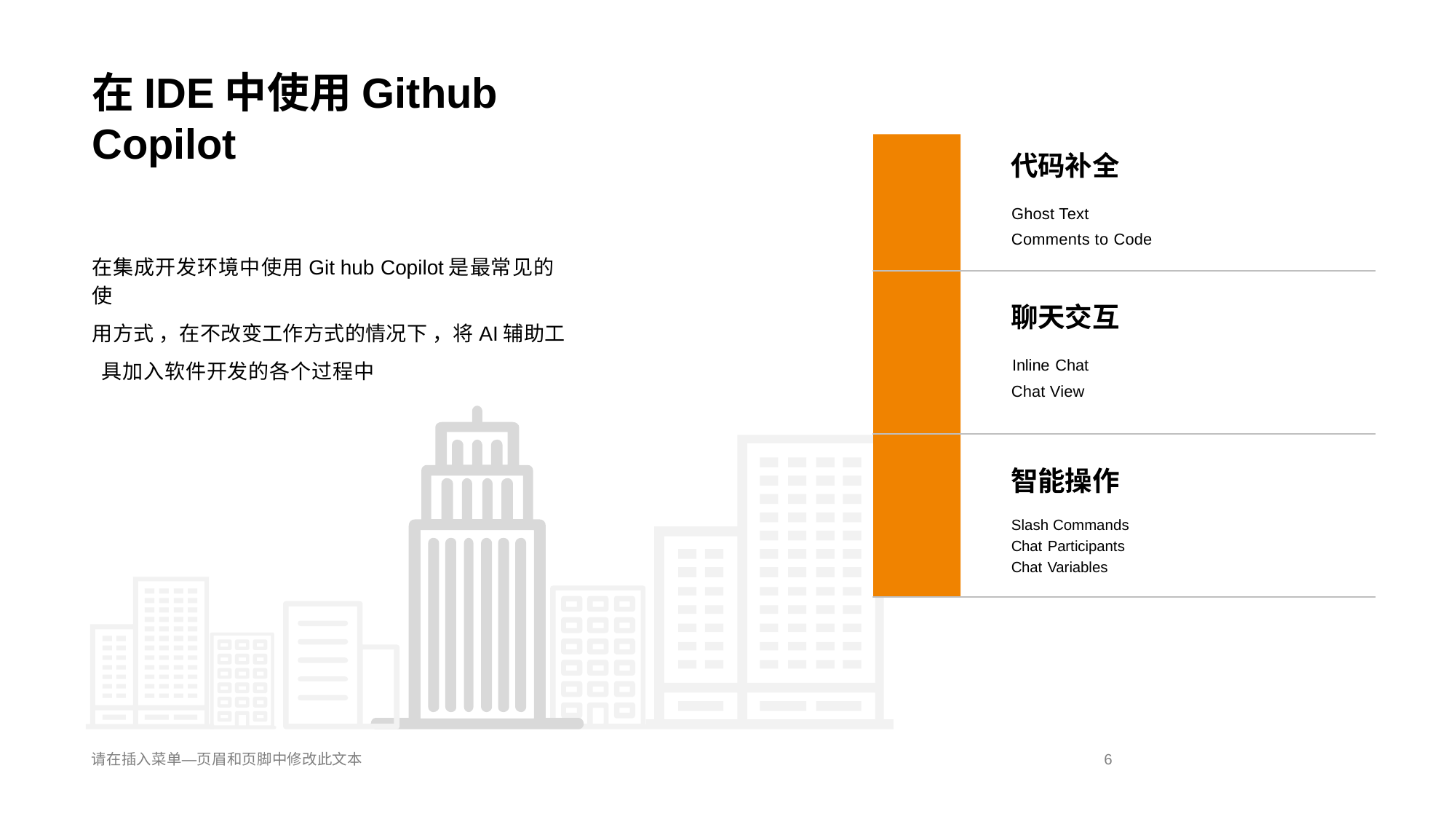

在IDE中使用Github Copilot

代码补全

Ghost Text
Comments to Code

在集成开发环境中使用Git hub Copilot是最常见的使
用方式 ，在不改变工作方式的情况下 ，将AI辅助工   具加入软件开发的各个过程中

聊天交互

Inline Chat
Chat View

智能操作

Slash Commands Chat Participants  Chat Variables

请在插入菜单—页眉和页脚中修改此文本                                                                                                                                                                                                                                 6